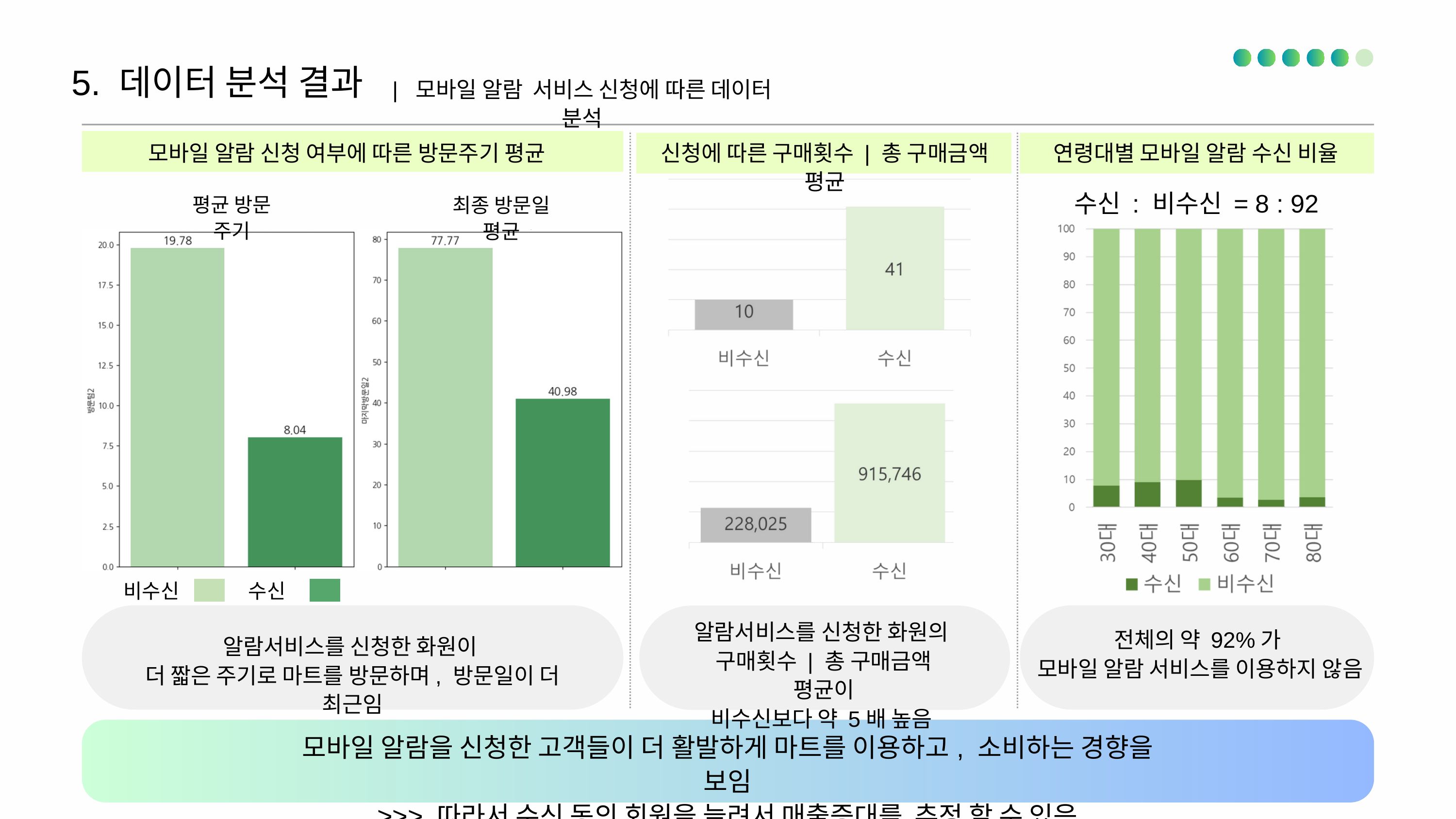

5. 데이터 분석 결과
|  모바일 알람  서비스 신청에 따른 데이터 분석

모바일 알람 신청 여부에 따른 방문주기 평균
신청에 따른 구매횟수 | 총 구매금액 평균
연령대별 모바일 알람 수신 비율

수신 : 비수신 = 8 : 92
평균 방문 주기
최종 방문일 평균

비수신
수신

알람서비스를 신청한 화원의
구매횟수 | 총 구매금액 평균이
비수신보다 약 5배 높음
전체의 약 92%가
모바일 알람 서비스를 이용하지 않음
알람서비스를 신청한 화원이
더 짧은 주기로 마트를 방문하며, 방문일이 더 최근임

모바일 알람을 신청한 고객들이 더 활발하게 마트를 이용하고, 소비하는 경향을 보임
>>> 따라서 수신 동의 회원을 늘려서 매출증대를  추정 할 수 있음